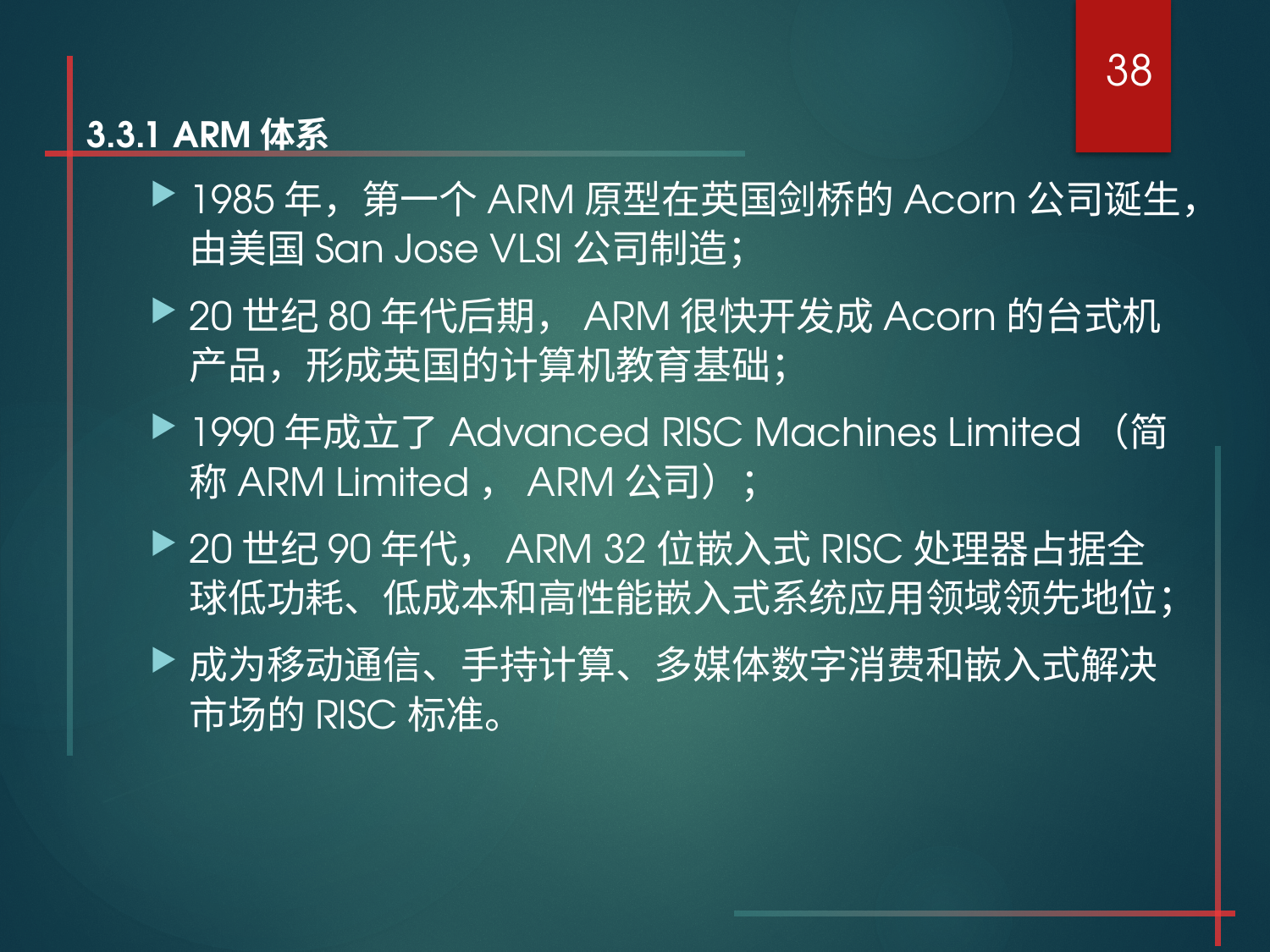

38
3.3.1 ARM体系
1985年，第一个ARM原型在英国剑桥的Acorn公司诞生，由美国San Jose VLSI公司制造；
20世纪80年代后期，ARM很快开发成Acorn的台式机产品，形成英国的计算机教育基础；
1990年成立了Advanced RISC Machines Limited（简称ARM Limited，ARM公司）；
20世纪90年代，ARM 32位嵌入式RISC处理器占据全球低功耗、低成本和高性能嵌入式系统应用领域领先地位；
成为移动通信、手持计算、多媒体数字消费和嵌入式解决市场的RISC标准。